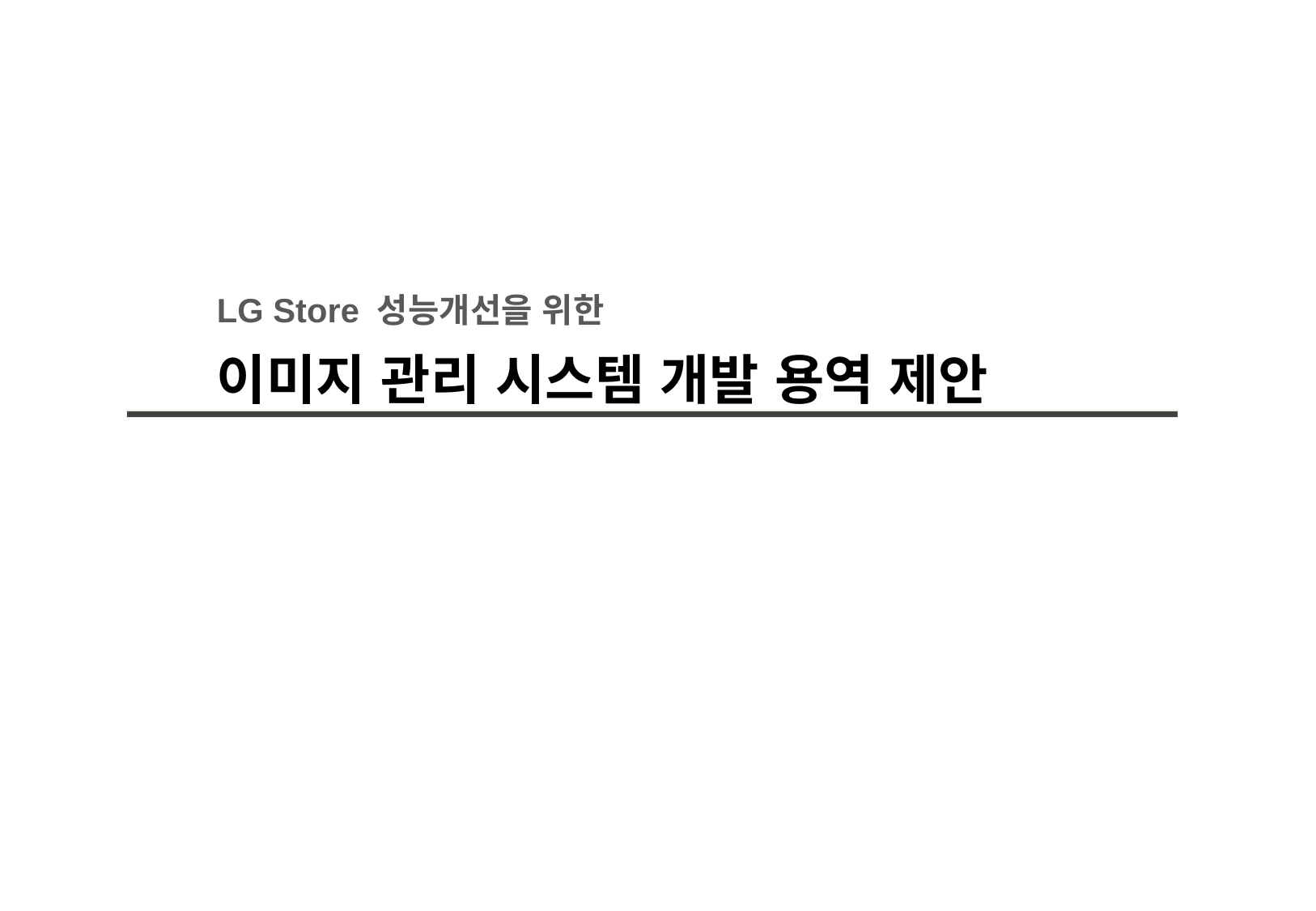

LG Store 성능개선을 위한
이미지 관리 시스템 개발 용역 제안